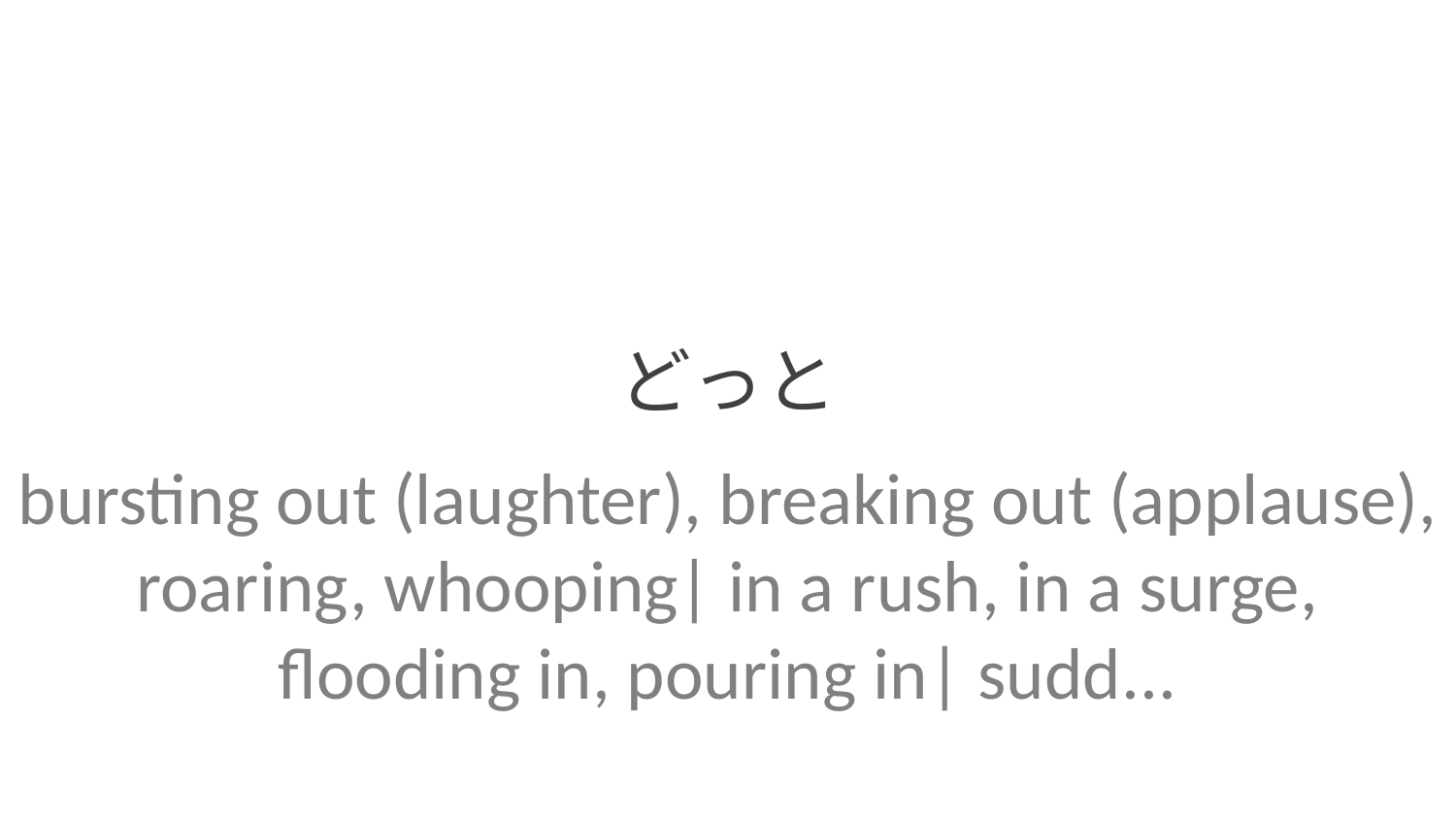

どっと
bursting out (laughter), breaking out (applause), roaring, whooping| in a rush, in a surge, flooding in, pouring in| sudd...